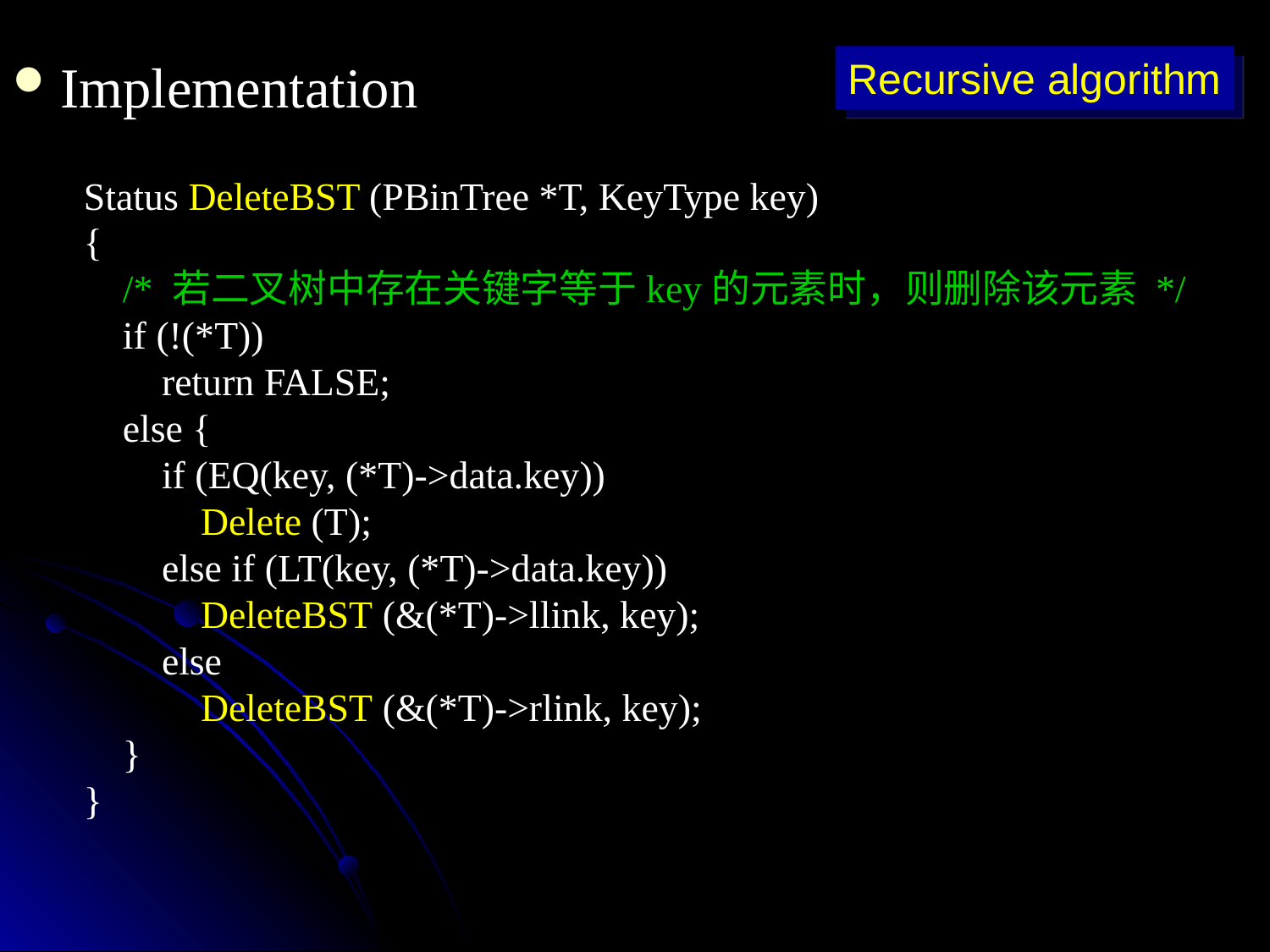

Implementation
Recursive algorithm
Status DeleteBST (PBinTree *T, KeyType key)
{
    /* 若二叉树中存在关键字等于key的元素时，则删除该元素 */
    if (!(*T))
        return FALSE;
    else {
        if (EQ(key, (*T)->data.key))
            Delete (T);
        else if (LT(key, (*T)->data.key))
            DeleteBST (&(*T)->llink, key);
        else
            DeleteBST (&(*T)->rlink, key);
    }
}